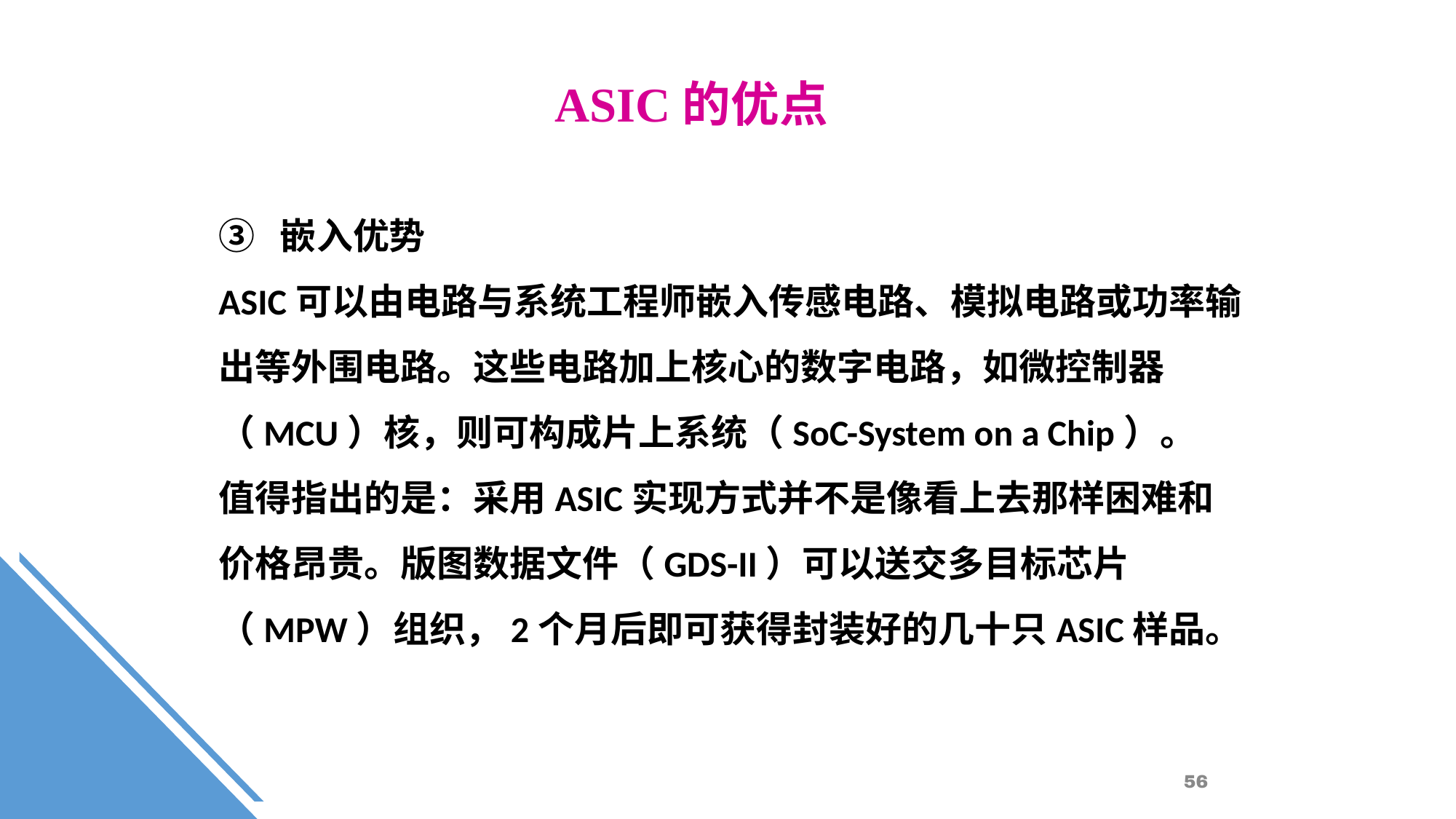

ASIC的优点
③  嵌入优势
ASIC可以由电路与系统工程师嵌入传感电路、模拟电路或功率输出等外围电路。这些电路加上核心的数字电路，如微控制器（MCU）核，则可构成片上系统（SoC-System on a Chip）。
值得指出的是：采用ASIC实现方式并不是像看上去那样困难和价格昂贵。版图数据文件（GDS-II）可以送交多目标芯片（MPW）组织，2个月后即可获得封装好的几十只ASIC样品。
56